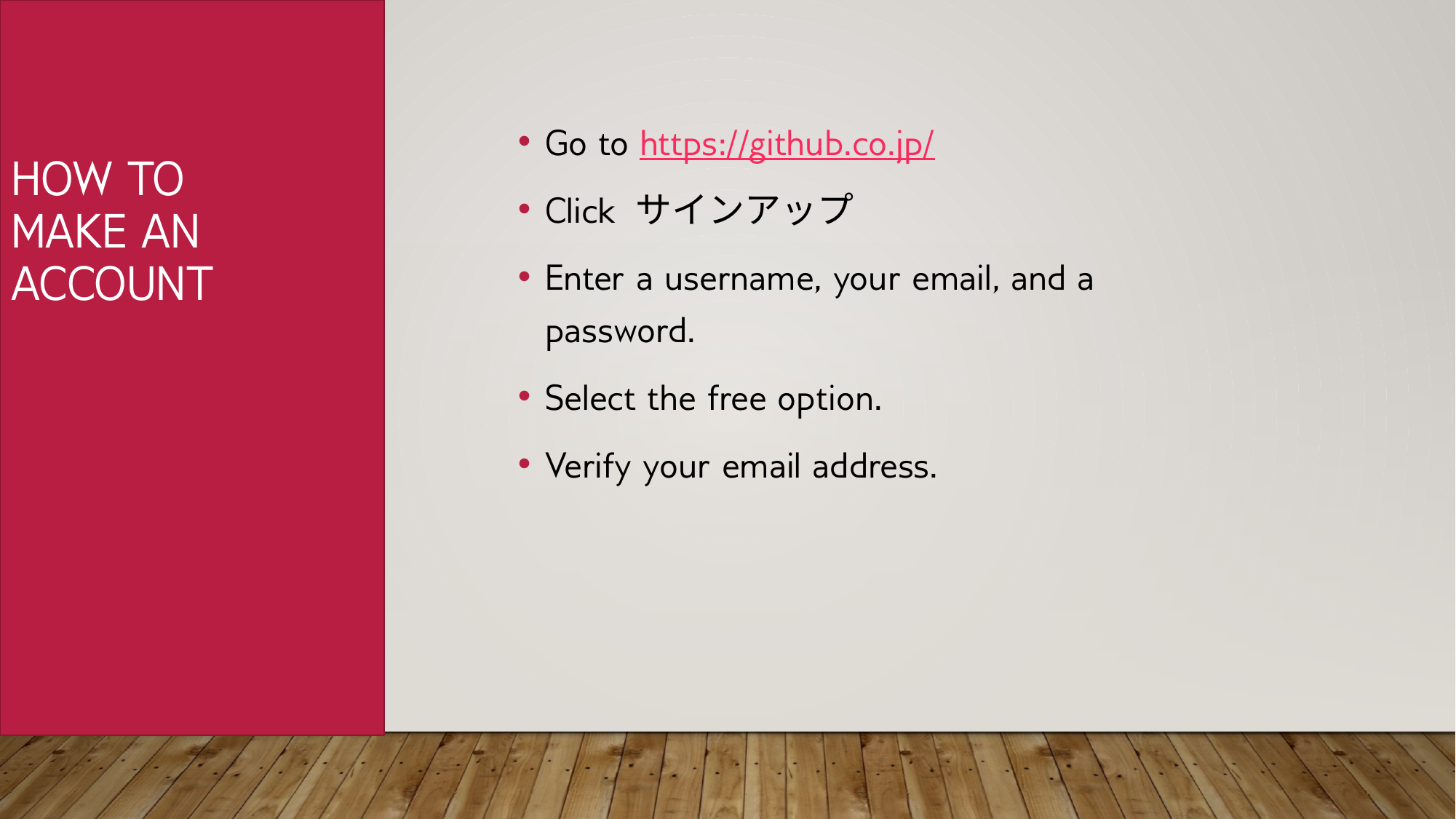

Go to https://github.co.jp/
Click サインアップ
Enter a username, your email, and a password.
Select the free option.
Verify your email address.
How to make an account